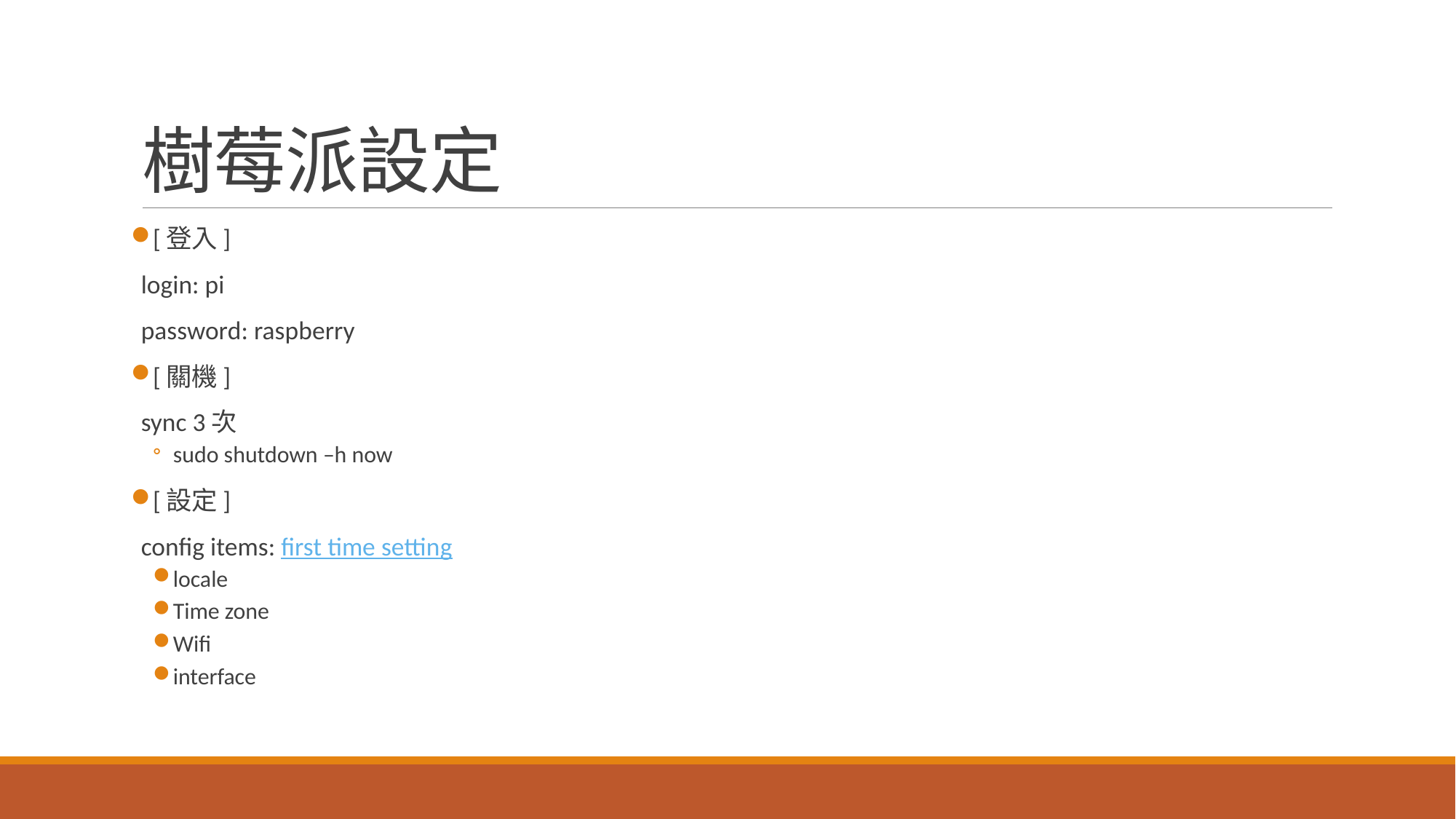

# 樹莓派設定
[登入]
login: pi
password: raspberry
[關機]
sync 3次
sudo shutdown –h now
[設定]
config items: first time setting
locale
Time zone
Wifi
interface